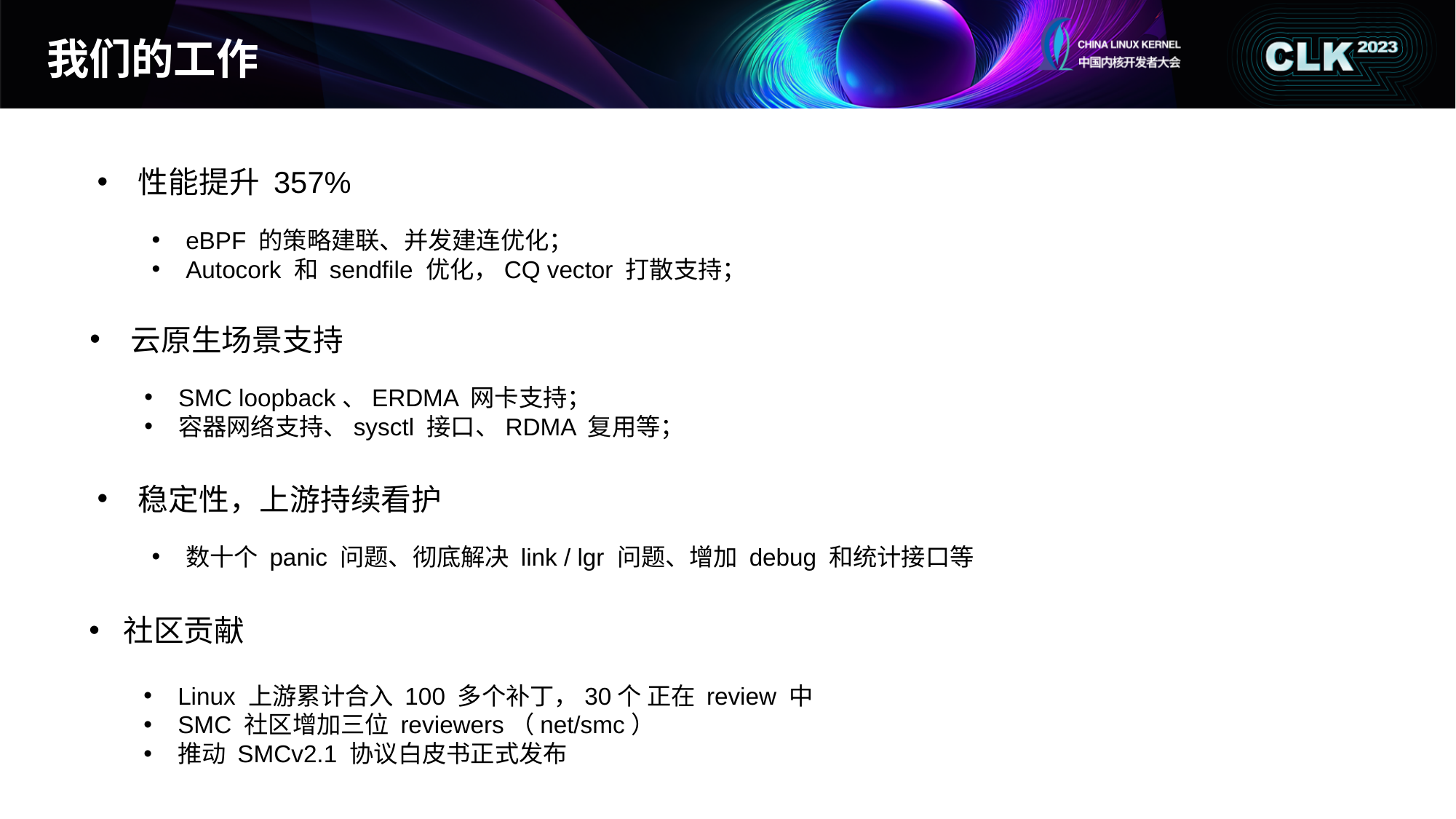

#
我们的工作
性能提升 357%

eBPF 的策略建联、并发建连优化；
Autocork 和 sendfile 优化，CQ vector 打散支持；

云原生场景支持

SMC loopback、ERDMA 网卡支持；
容器网络支持、sysctl 接口、RDMA 复用等；

稳定性，上游持续看护

数十个 panic 问题、彻底解决 link / lgr 问题、增加 debug 和统计接口等

社区贡献

Linux 上游累计合入 100 多个补丁，30个 正在 review 中
SMC 社区增加三位 reviewers（net/smc）
推动 SMCv2.1 协议白皮书正式发布